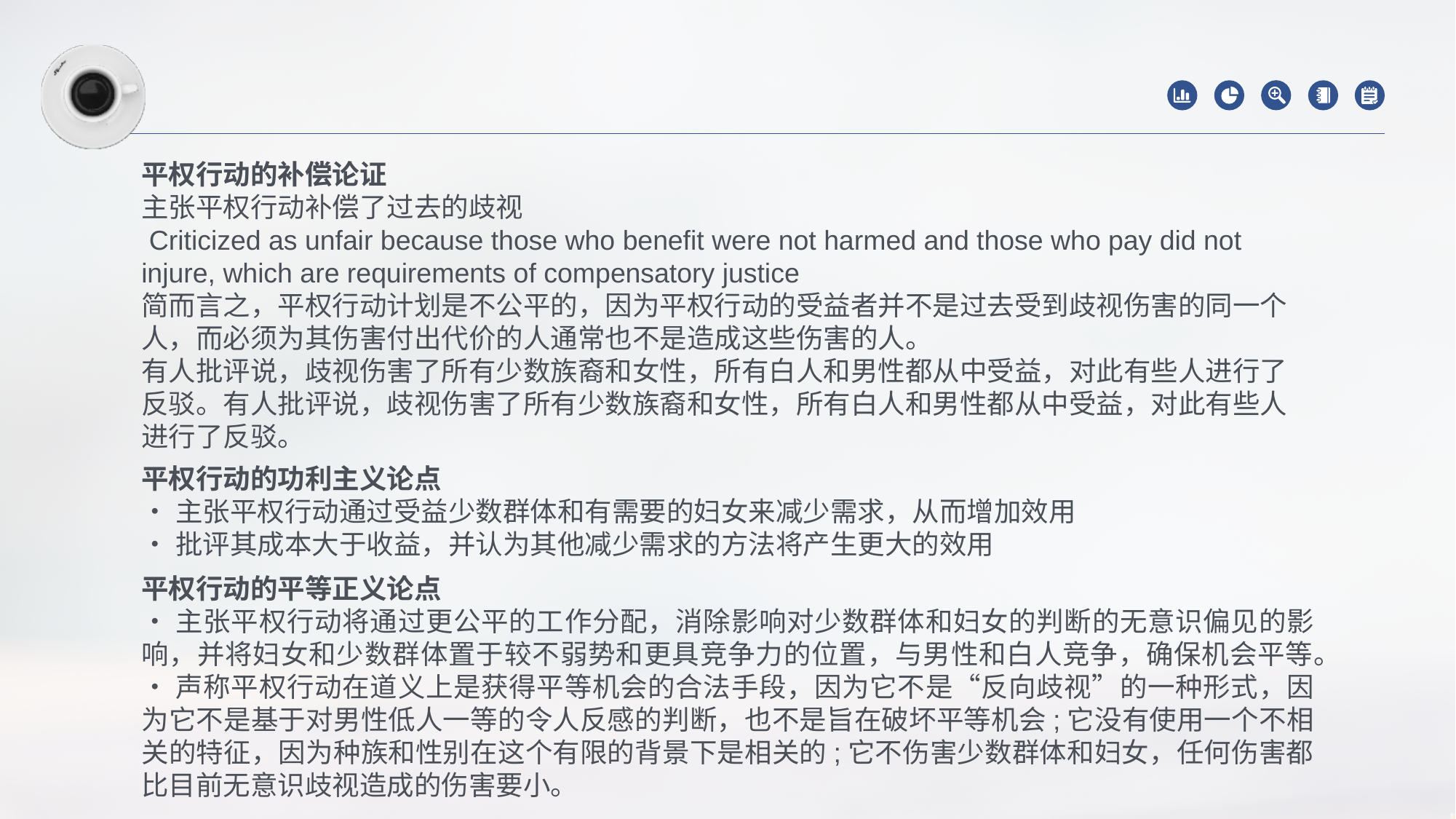

平权行动的补偿论证
主张平权行动补偿了过去的歧视
 Criticized as unfair because those who benefit were not harmed and those who pay did not injure, which are requirements of compensatory justice
简而言之，平权行动计划是不公平的，因为平权行动的受益者并不是过去受到歧视伤害的同一个人，而必须为其伤害付出代价的人通常也不是造成这些伤害的人。
有人批评说，歧视伤害了所有少数族裔和女性，所有白人和男性都从中受益，对此有些人进行了反驳。有人批评说，歧视伤害了所有少数族裔和女性，所有白人和男性都从中受益，对此有些人进行了反驳。
平权行动的功利主义论点
•主张平权行动通过受益少数群体和有需要的妇女来减少需求，从而增加效用
•批评其成本大于收益，并认为其他减少需求的方法将产生更大的效用
平权行动的平等正义论点
•主张平权行动将通过更公平的工作分配，消除影响对少数群体和妇女的判断的无意识偏见的影响，并将妇女和少数群体置于较不弱势和更具竞争力的位置，与男性和白人竞争，确保机会平等。
•声称平权行动在道义上是获得平等机会的合法手段，因为它不是“反向歧视”的一种形式，因为它不是基于对男性低人一等的令人反感的判断，也不是旨在破坏平等机会;它没有使用一个不相关的特征，因为种族和性别在这个有限的背景下是相关的;它不伤害少数群体和妇女，任何伤害都比目前无意识歧视造成的伤害要小。